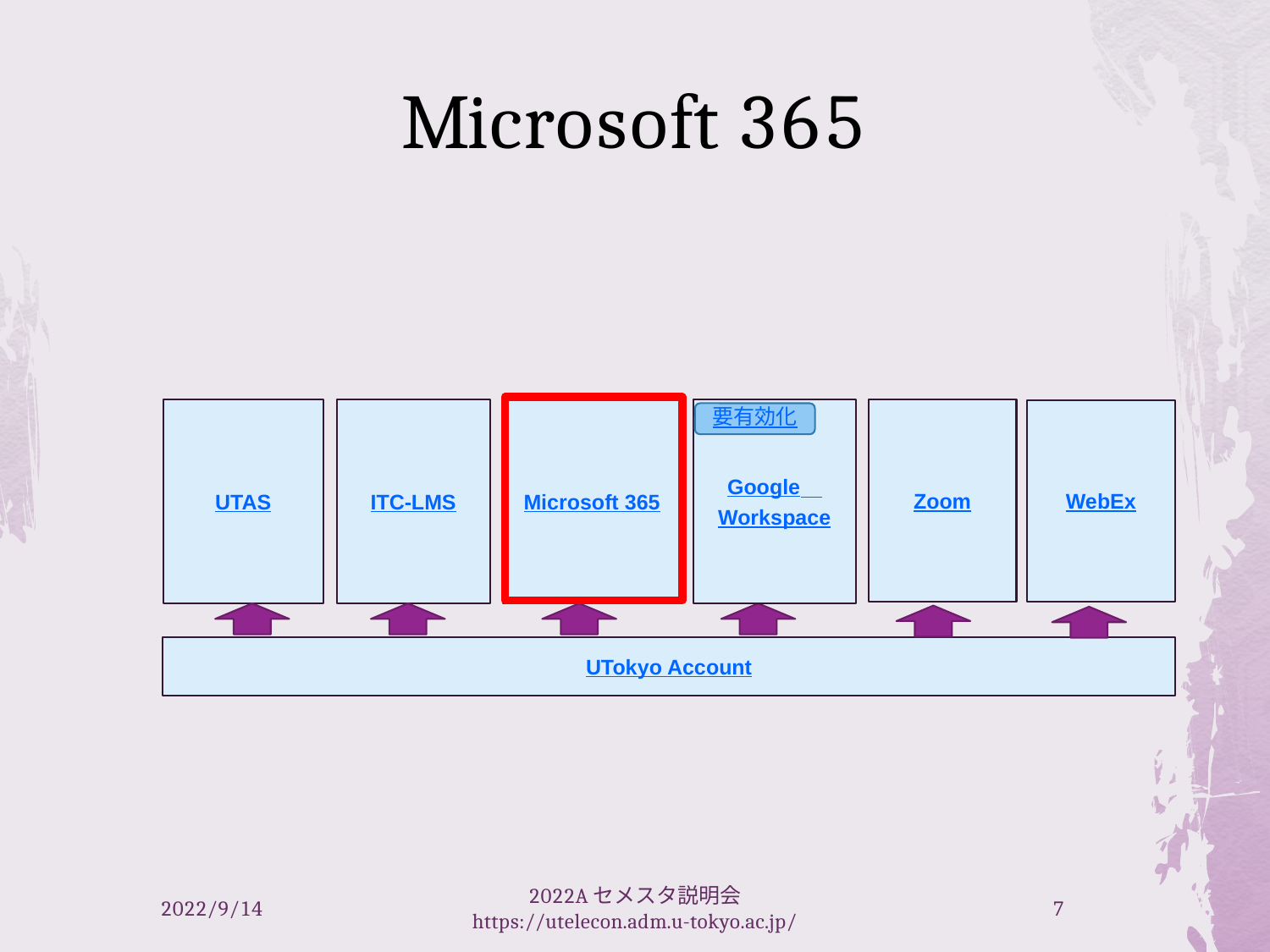

# Microsoft 365

UTAS
ITC-LMS
Microsoft 365
Google　Workspace
Zoom
WebEx

UTokyo Account
要有効化
2022/9/14
2022Aセメスタ説明会 https://utelecon.adm.u-tokyo.ac.jp/
7